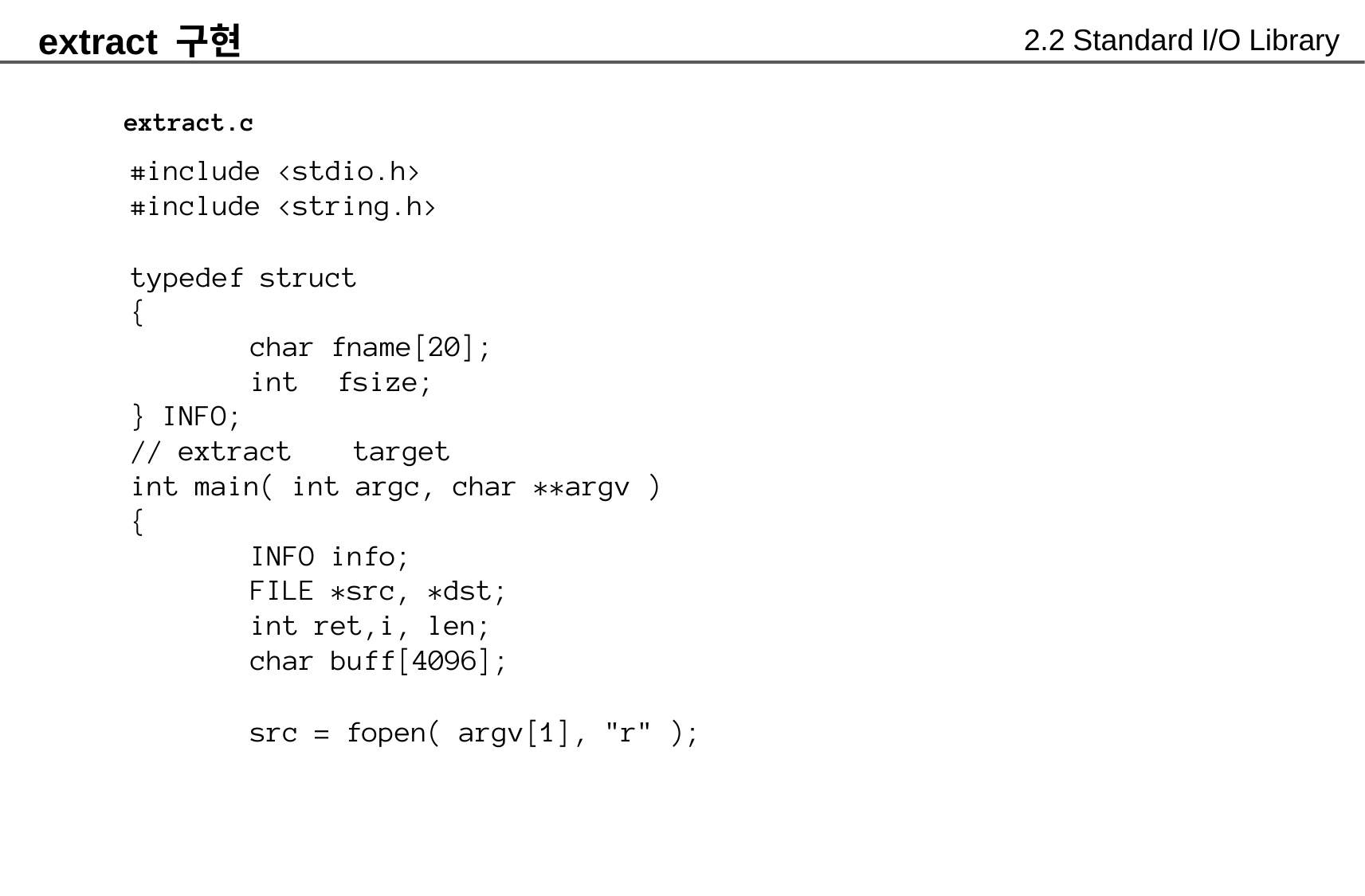

extract 구현

	extract.c

		#include  <stdio.h>
		#include  <string.h>

		typedef  struct
		{
			char  fname[20];
			int     fsize;
		}  INFO;
		//  extract        target
		int  main(  int  argc,  char  **argv  )
		{
			INFO  info;
			FILE  *src,  *dst;
			int  ret,i,  len;
			char  buff[4096];

			src  =  fopen(  argv[1],  "r"  );
2.2 Standard I/O Library